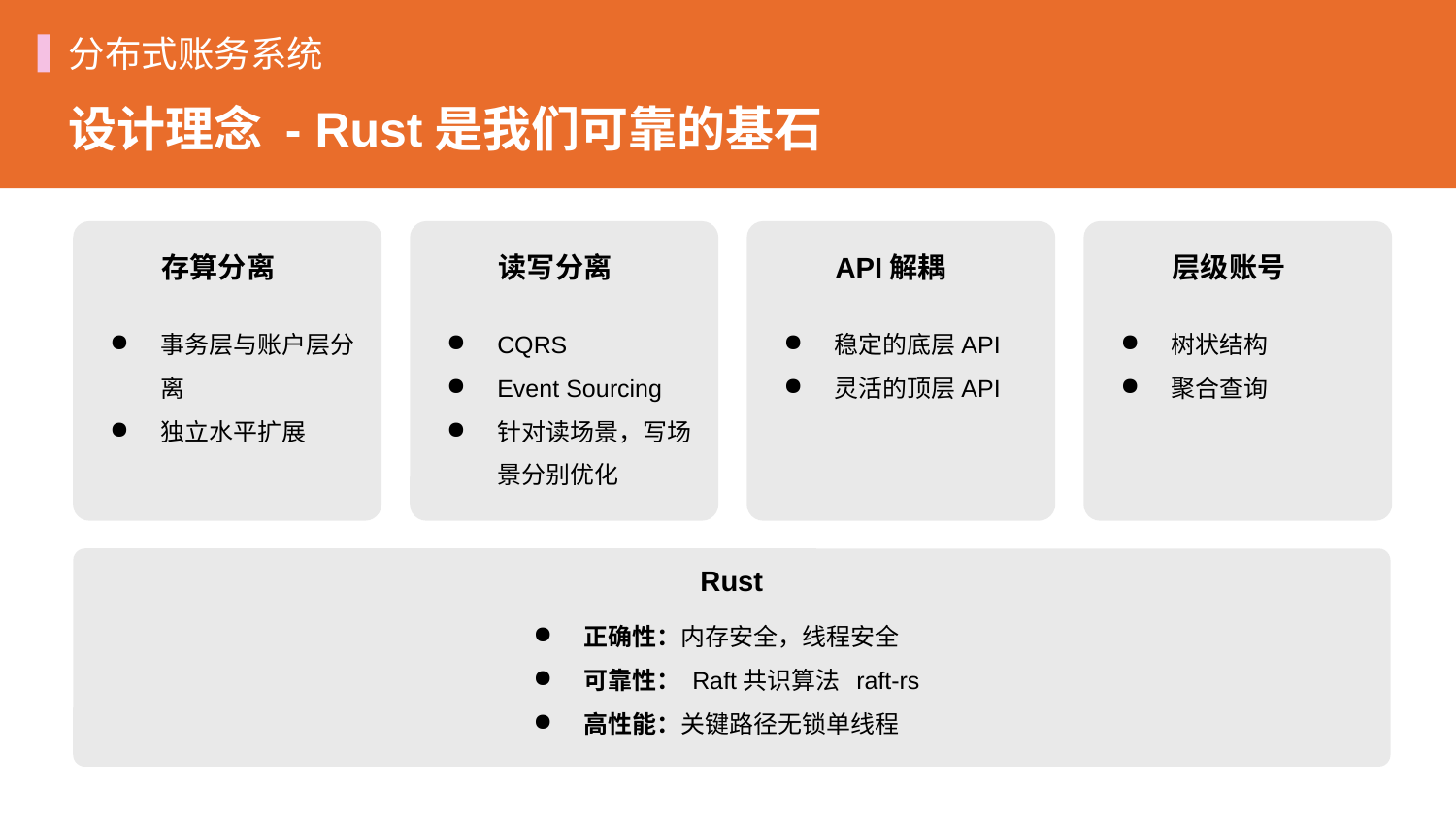

分布式账务系统

设计理念 - Rust是我们可靠的基石

存算分离
读写分离
API解耦
层级账号
事务层与账户层分离
独立水平扩展
CQRS
Event Sourcing
针对读场景，写场景分别优化
稳定的底层API
灵活的顶层API
树状结构
聚合查询

Rust
正确性：内存安全，线程安全
可靠性： Raft共识算法  raft-rs
高性能：关键路径无锁单线程